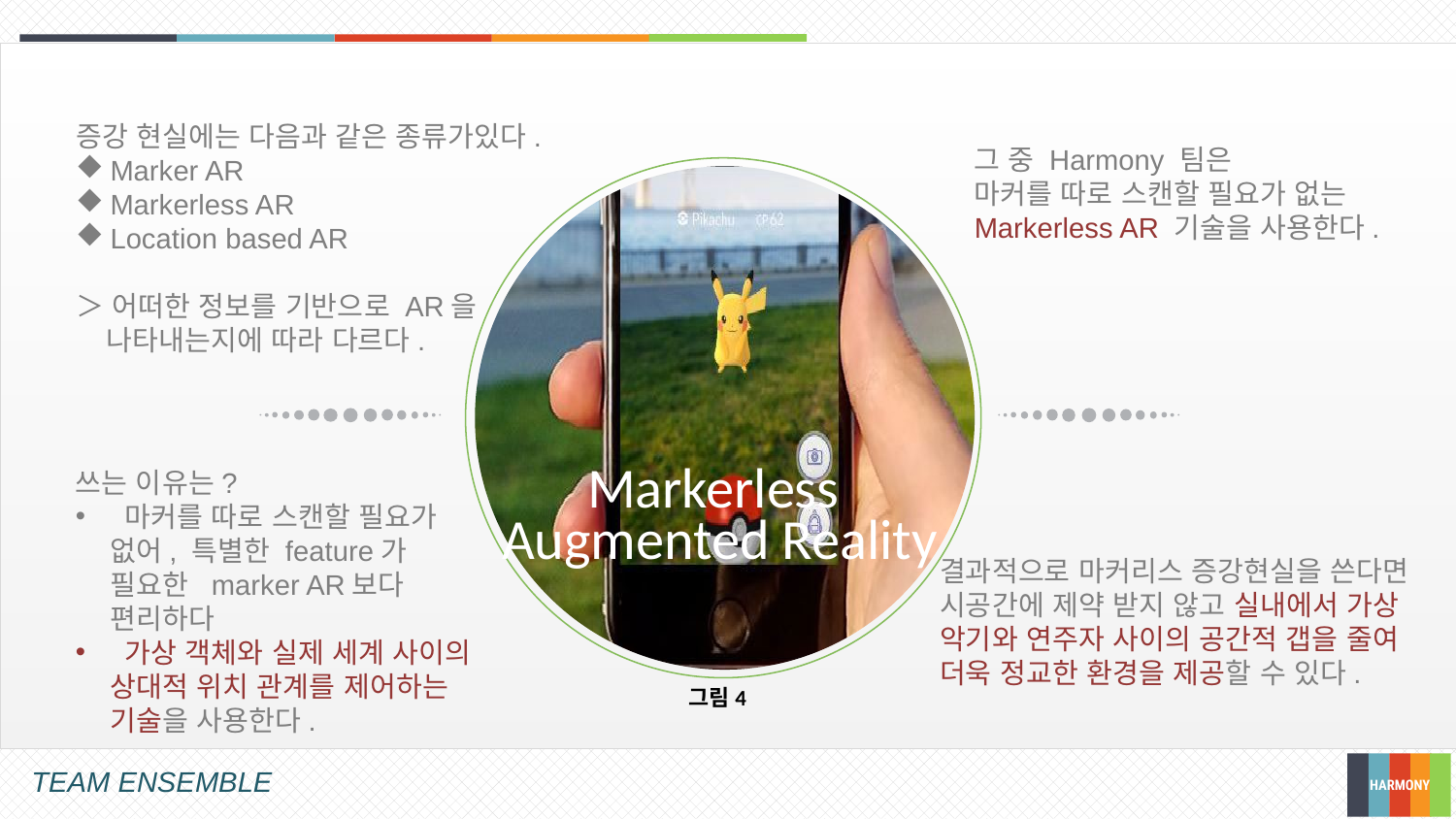

증강 현실에는 다음과 같은 종류가있다.
Marker AR
Markerless AR
Location based AR

＞ 어떠한 정보를 기반으로 AR을
   나타내는지에 따라 다르다.

그 중 Harmony 팀은
마커를 따로 스캔할 필요가 없는
Markerless AR 기술을 사용한다.

Markerless
Augmented Reality
쓰는 이유는?
 마커를 따로 스캔할 필요가 없어, 특별한 feature가 필요한  marker AR보다 편리하다
 가상 객체와 실제 세계 사이의 상대적 위치 관계를 제어하는 기술을 사용한다.

결과적으로 마커리스 증강현실을 쓴다면 시공간에 제약 받지 않고 실내에서 가상 악기와 연주자 사이의 공간적 갭을 줄여 더욱 정교한 환경을 제공할 수 있다.
그림4